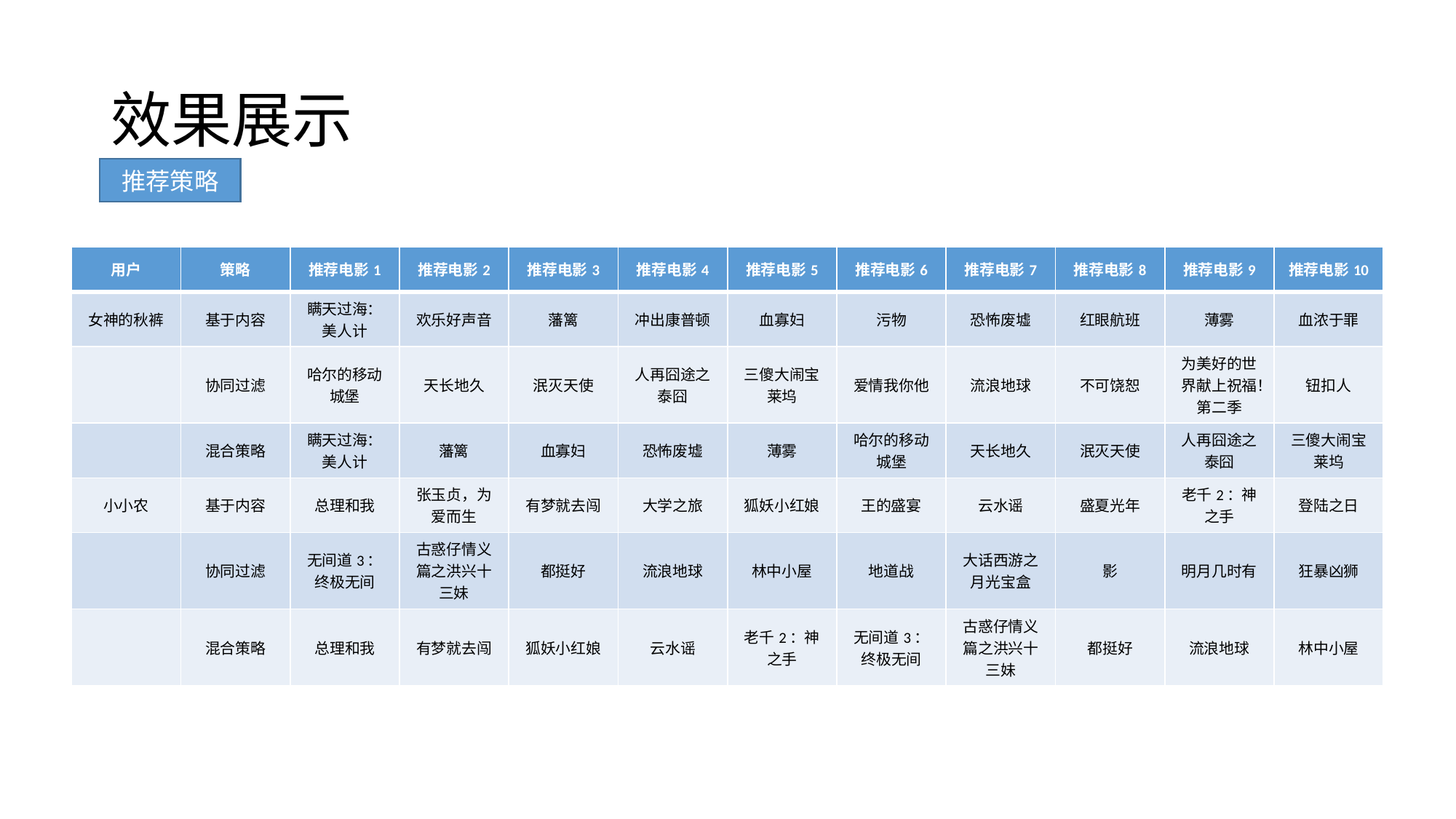

# 效果展示
推荐策略
| 用户 | 策略 | 推荐电影1 | 推荐电影2 | 推荐电影3 | 推荐电影4 | 推荐电影5 | 推荐电影6 | 推荐电影7 | 推荐电影8 | 推荐电影9 | 推荐电影10 |
| --- | --- | --- | --- | --- | --- | --- | --- | --- | --- | --- | --- |
| 女神的秋裤 | 基于内容 | 瞒天过海：美人计 | 欢乐好声音 | 藩篱 | 冲出康普顿 | 血寡妇 | 污物 | 恐怖废墟 | 红眼航班 | 薄雾 | 血浓于罪 |
|  | 协同过滤 | 哈尔的移动城堡 | 天长地久 | 泯灭天使 | 人再囧途之泰囧 | 三傻大闹宝莱坞 | 爱情我你他 | 流浪地球 | 不可饶恕 | 为美好的世界献上祝福！第二季 | 钮扣人 |
|  | 混合策略 | 瞒天过海：美人计 | 藩篱 | 血寡妇 | 恐怖废墟 | 薄雾 | 哈尔的移动城堡 | 天长地久 | 泯灭天使 | 人再囧途之泰囧 | 三傻大闹宝莱坞 |
| 小小农 | 基于内容 | 总理和我 | 张玉贞，为爱而生 | 有梦就去闯 | 大学之旅 | 狐妖小红娘 | 王的盛宴 | 云水谣 | 盛夏光年 | 老千2：神之手 | 登陆之日 |
|  | 协同过滤 | 无间道3：终极无间 | 古惑仔情义篇之洪兴十三妹 | 都挺好 | 流浪地球 | 林中小屋 | 地道战 | 大话西游之月光宝盒 | 影 | 明月几时有 | 狂暴凶狮 |
|  | 混合策略 | 总理和我 | 有梦就去闯 | 狐妖小红娘 | 云水谣 | 老千2：神之手 | 无间道3：终极无间 | 古惑仔情义篇之洪兴十三妹 | 都挺好 | 流浪地球 | 林中小屋 |